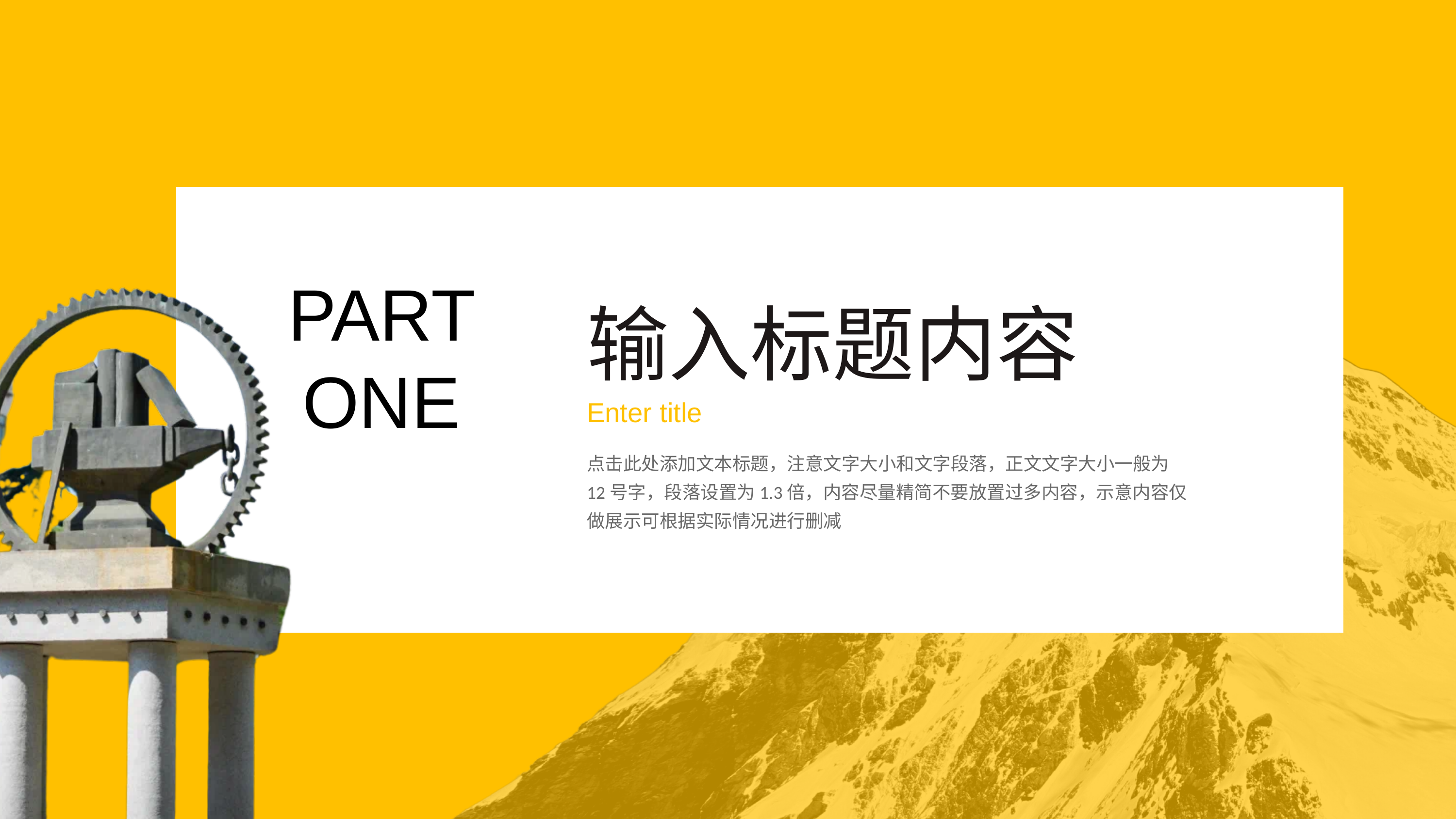

PART ONE
输入标题内容

Enter title
点击此处添加文本标题，注意文字大小和文字段落，正文文字大小一般为12号字，段落设置为1.3倍，内容尽量精简不要放置过多内容，示意内容仅做展示可根据实际情况进行删减